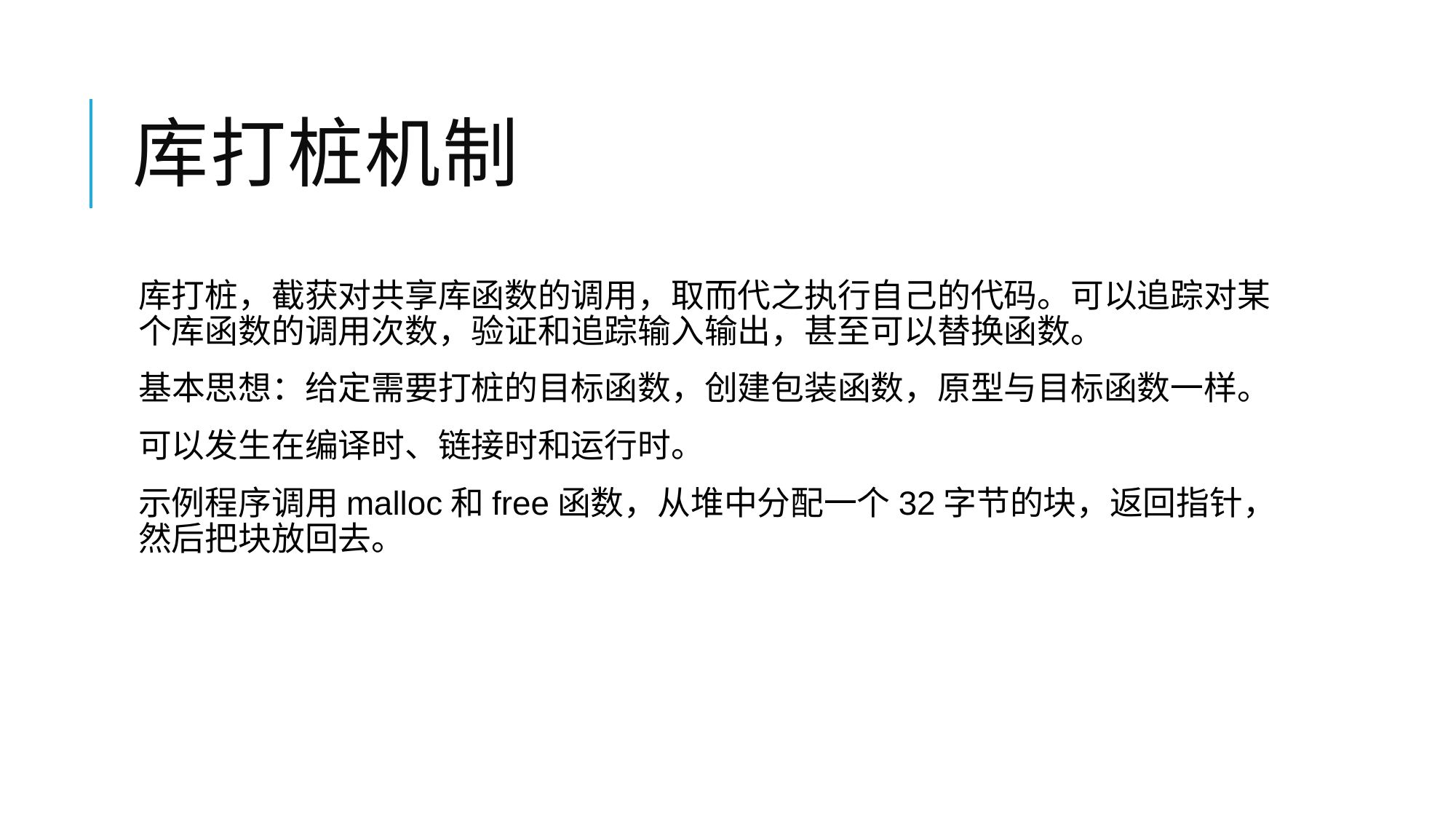

# 库打桩机制
库打桩，截获对共享库函数的调用，取而代之执行自己的代码。可以追踪对某个库函数的调用次数，验证和追踪输入输出，甚至可以替换函数。
基本思想：给定需要打桩的目标函数，创建包装函数，原型与目标函数一样。
可以发生在编译时、链接时和运行时。
示例程序调用malloc和free函数，从堆中分配一个32字节的块，返回指针，然后把块放回去。